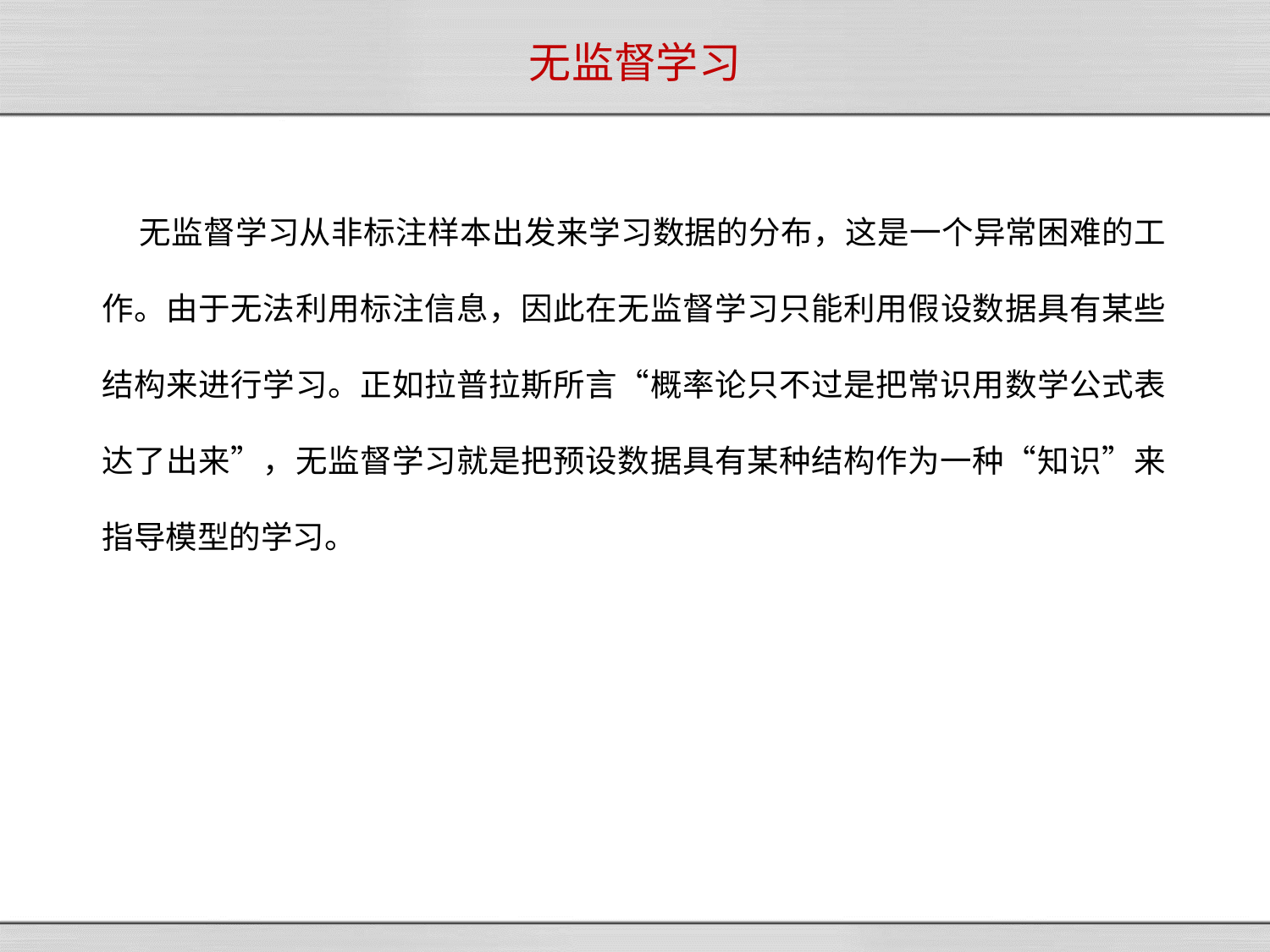

# 无监督学习
无监督学习从非标注样本出发来学习数据的分布，这是一个异常困难的工作。由于无法利用标注信息，因此在无监督学习只能利用假设数据具有某些结构来进行学习。正如拉普拉斯所言“概率论只不过是把常识用数学公式表达了出来”，无监督学习就是把预设数据具有某种结构作为一种“知识”来指导模型的学习。